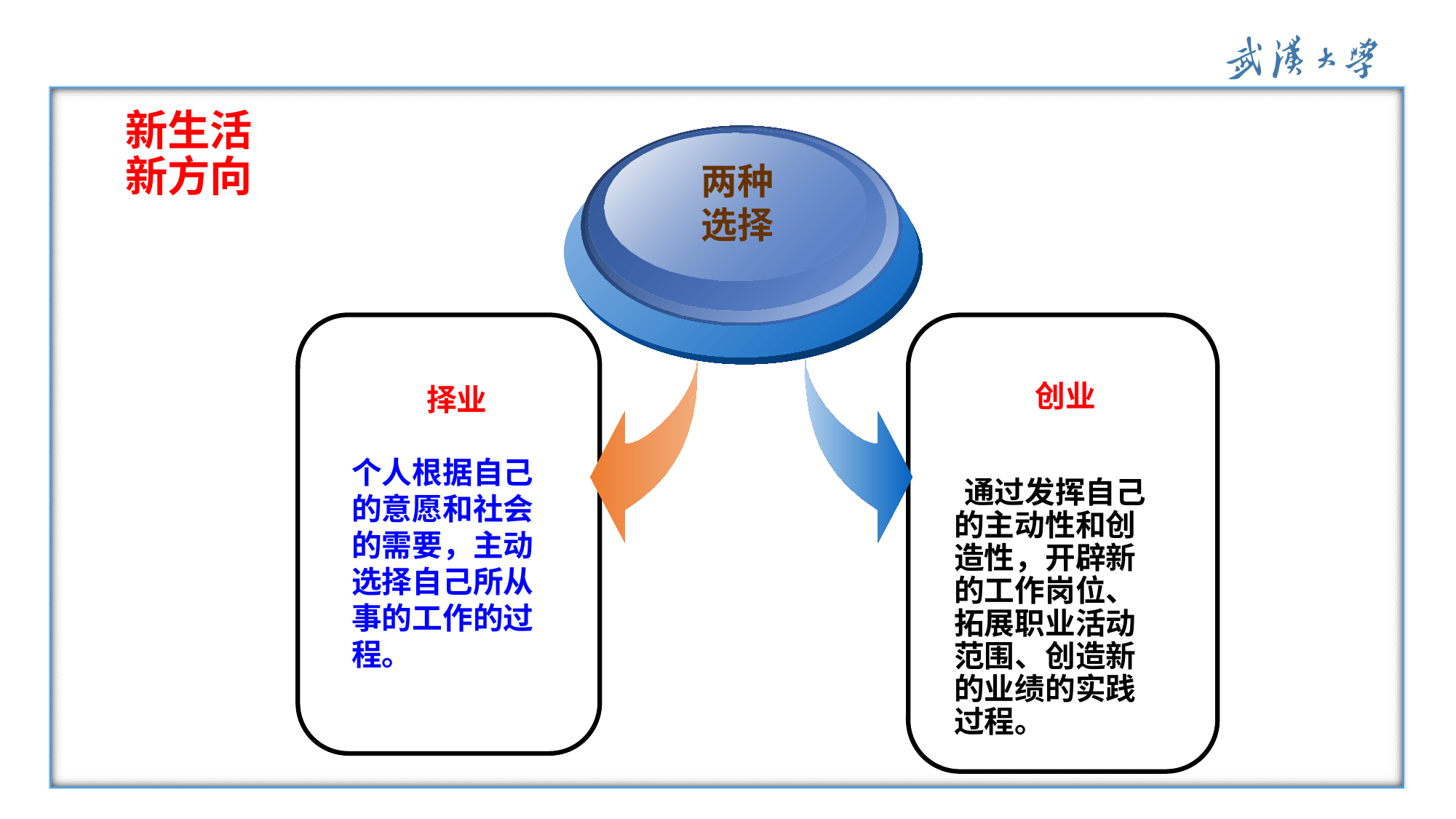

新生活
新方向

两种
选择

     创业

     通过发挥自己的主动性和创造性，开辟新的工作岗位、拓展职业活动范围、创造新的业绩的实践过程。

择业

个人根据自己的意愿和社会的需要，主动选择自己所从事的工作的过程。